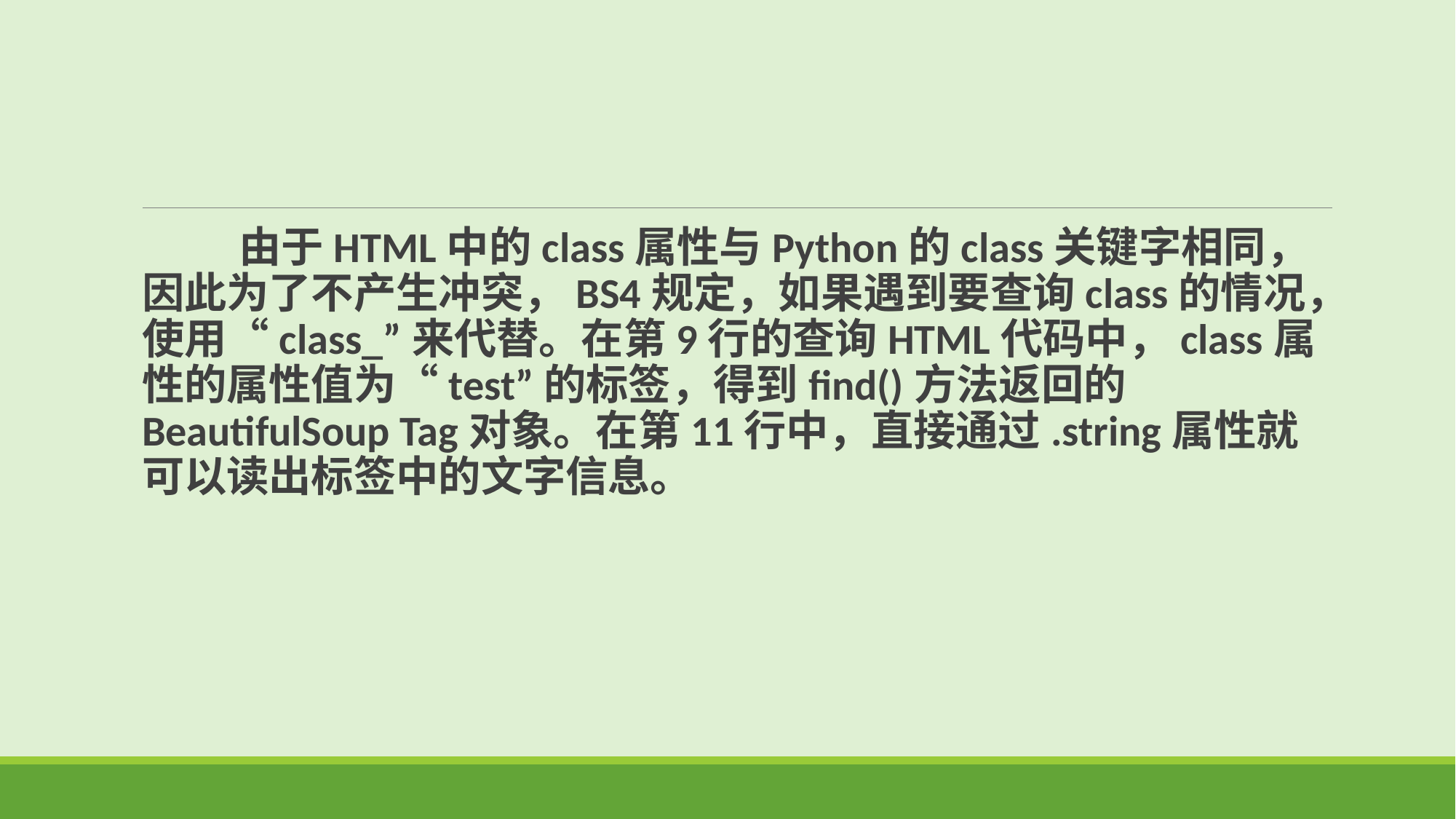

由于HTML中的class属性与Python的class关键字相同，因此为了不产生冲突，BS4规定，如果遇到要查询class的情况，使用“class_”来代替。在第9行的查询HTML代码中，class属性的属性值为“test”的标签，得到find()方法返回的BeautifulSoup Tag对象。在第11行中，直接通过.string属性就可以读出标签中的文字信息。